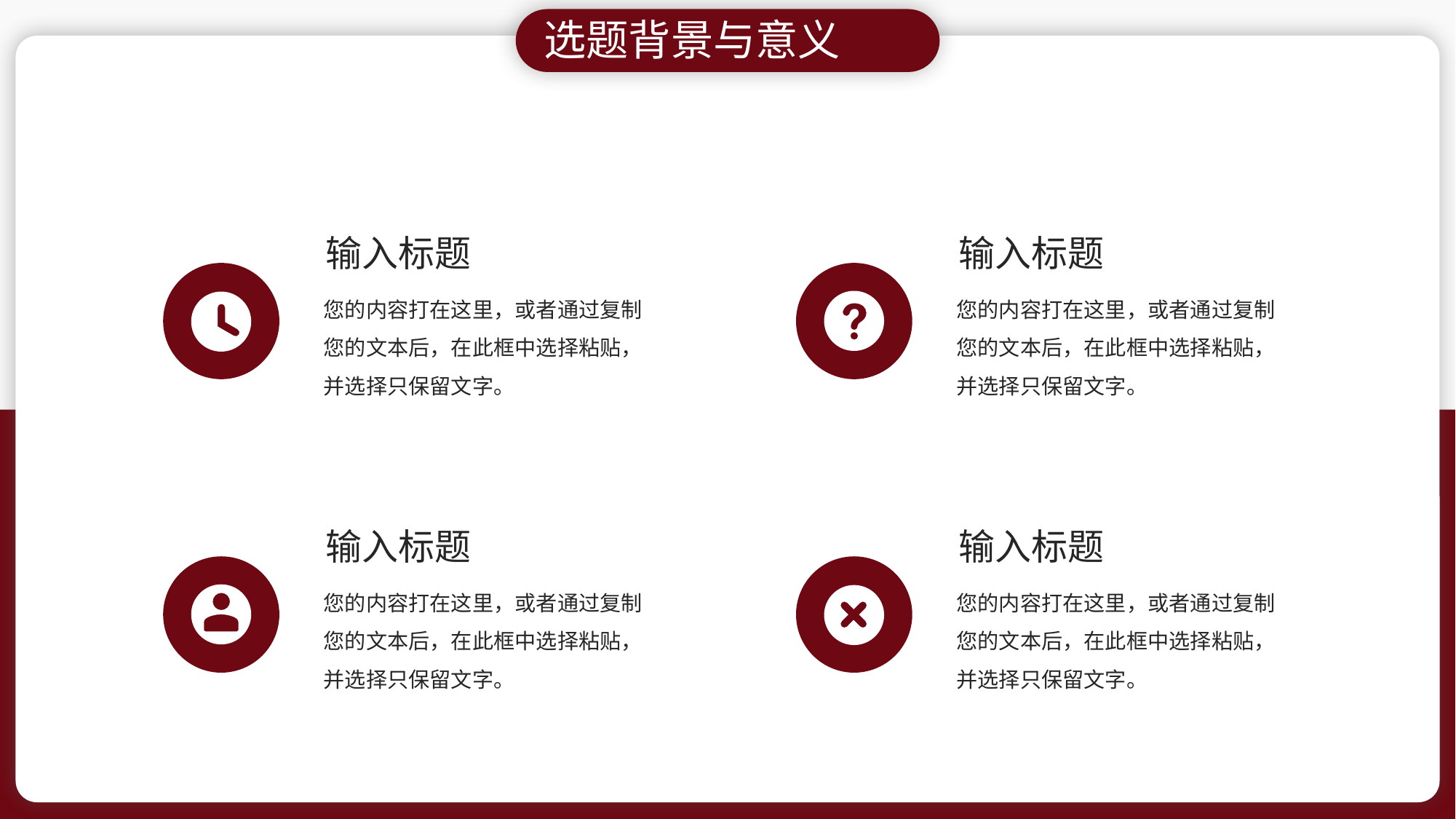

选题背景与意义

输入标题
输入标题

您的内容打在这里，或者通过复制您的文本后，在此框中选择粘贴，并选择只保留文字。
您的内容打在这里，或者通过复制您的文本后，在此框中选择粘贴，并选择只保留文字。

输入标题
输入标题

您的内容打在这里，或者通过复制您的文本后，在此框中选择粘贴，并选择只保留文字。
您的内容打在这里，或者通过复制您的文本后，在此框中选择粘贴，并选择只保留文字。